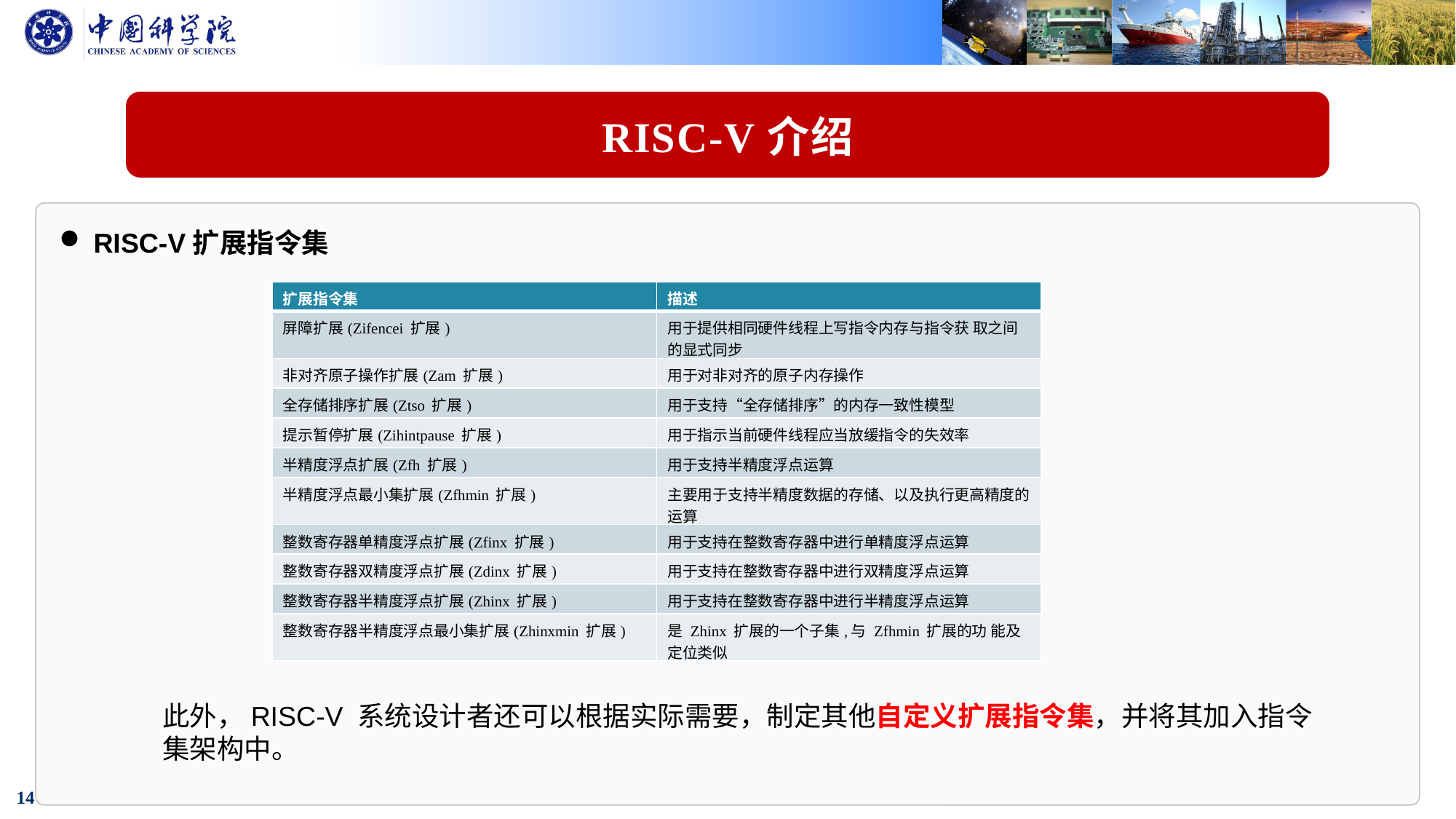

RISC-V介绍

RISC-V扩展指令集
| 扩展指令集 | 描述 |
| --- | --- |
| 屏障扩展(Zifencei 扩展) | 用于提供相同硬件线程上写指令内存与指令获 取之间的显式同步 |
| 非对齐原子操作扩展(Zam 扩展) | 用于对非对齐的原子内存操作 |
| 全存储排序扩展(Ztso 扩展) | 用于支持“全存储排序”的内存一致性模型 |
| 提示暂停扩展(Zihintpause 扩展) | 用于指示当前硬件线程应当放缓指令的失效率 |
| 半精度浮点扩展(Zfh 扩展) | 用于支持半精度浮点运算 |
| 半精度浮点最小集扩展(Zfhmin 扩展) | 主要用于支持半精度数据的存储、以及执行更高精度的运算 |
| 整数寄存器单精度浮点扩展(Zfinx 扩展) | 用于支持在整数寄存器中进行单精度浮点运算 |
| 整数寄存器双精度浮点扩展(Zdinx 扩展) | 用于支持在整数寄存器中进行双精度浮点运算 |
| 整数寄存器半精度浮点扩展(Zhinx 扩展) | 用于支持在整数寄存器中进行半精度浮点运算 |
| 整数寄存器半精度浮点最小集扩展(Zhinxmin 扩展) | 是 Zhinx 扩展的一个子集,与 Zfhmin 扩展的功 能及定位类似 |
此外，RISC-V 系统设计者还可以根据实际需要，制定其他自定义扩展指令集，并将其加入指令集架构中。